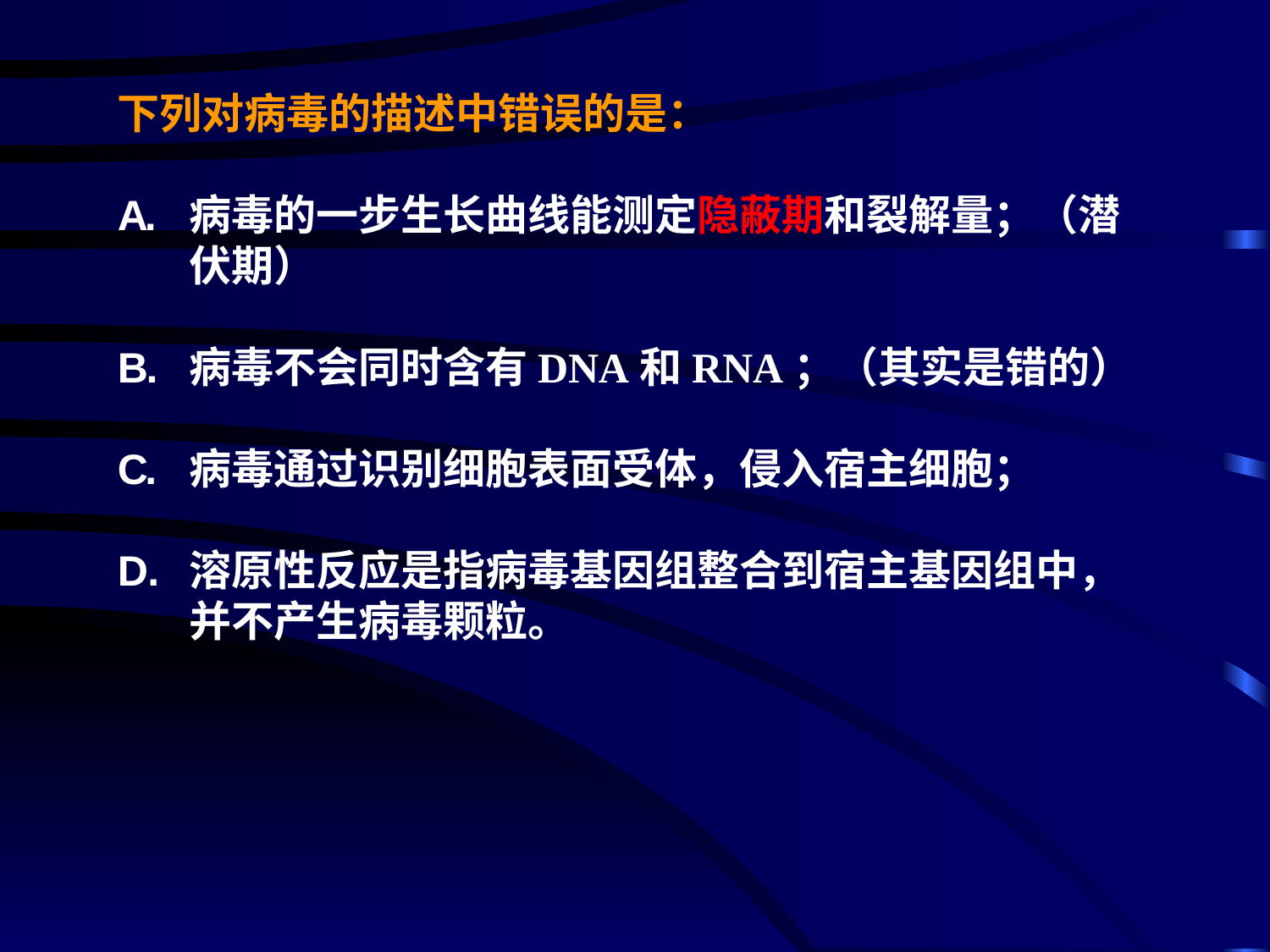

下列对病毒的描述中错误的是：

病毒的一步生长曲线能测定隐蔽期和裂解量；（潜伏期）

病毒不会同时含有DNA和RNA；（其实是错的）

病毒通过识别细胞表面受体，侵入宿主细胞；

溶原性反应是指病毒基因组整合到宿主基因组中，并不产生病毒颗粒。